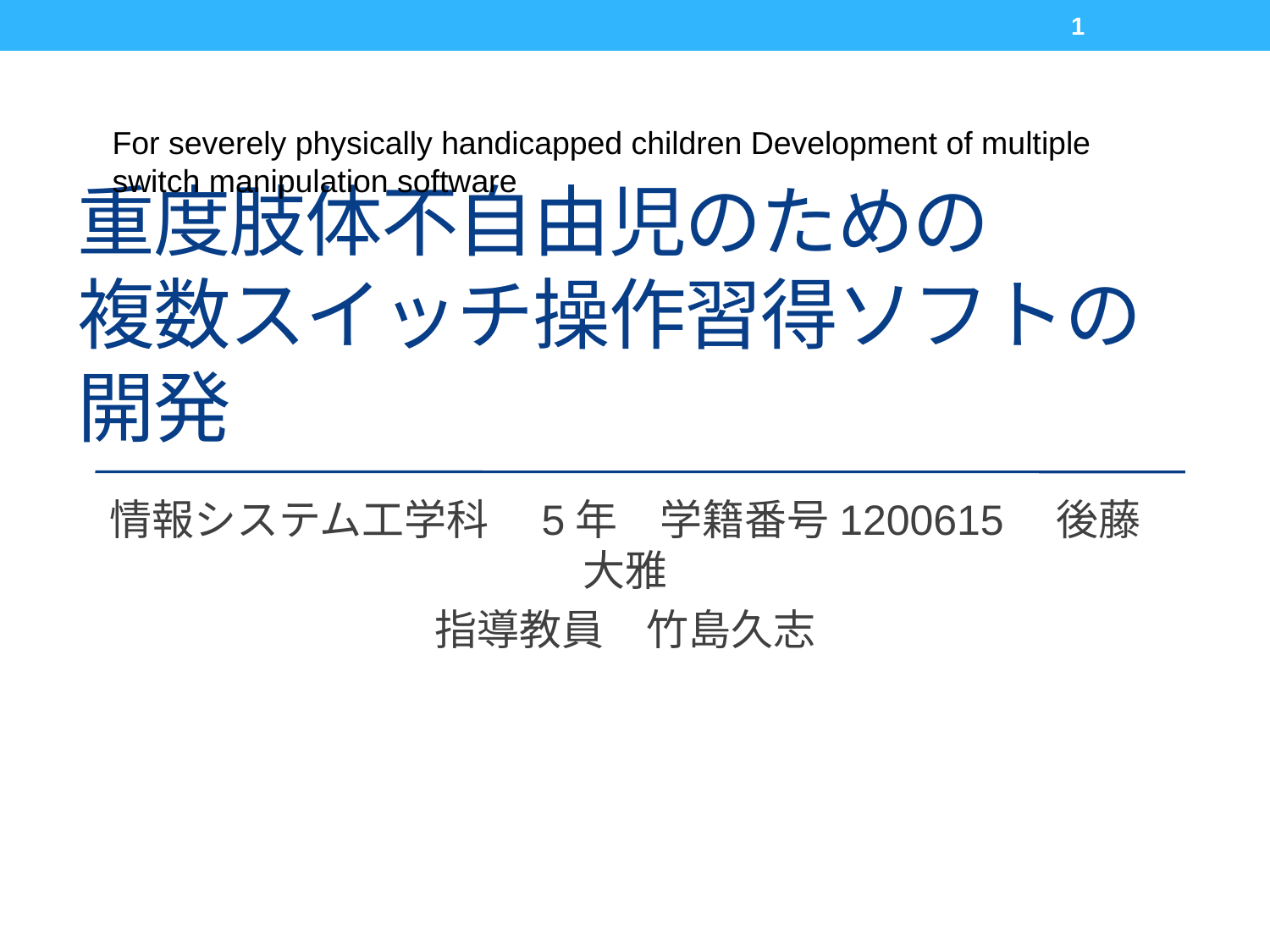

1
For severely physically handicapped children Development of multiple switch manipulation software
# 重度肢体不自由児のための 複数スイッチ操作習得ソフトの開発
情報システム工学科　5年　学籍番号1200615　後藤大雅
指導教員　竹島久志